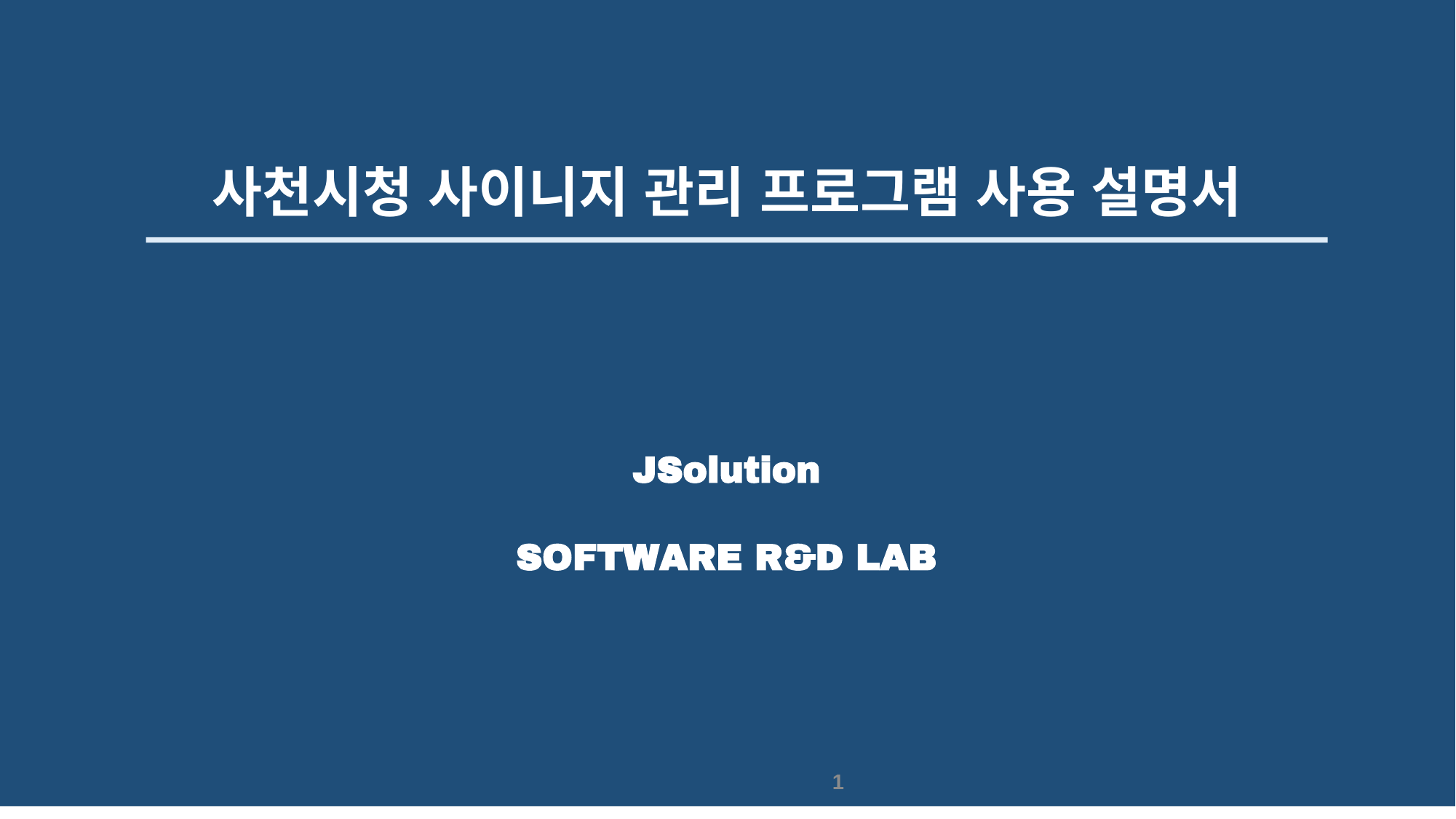

# 사천시청 사이니지 관리 프로그램 사용 설명서
1